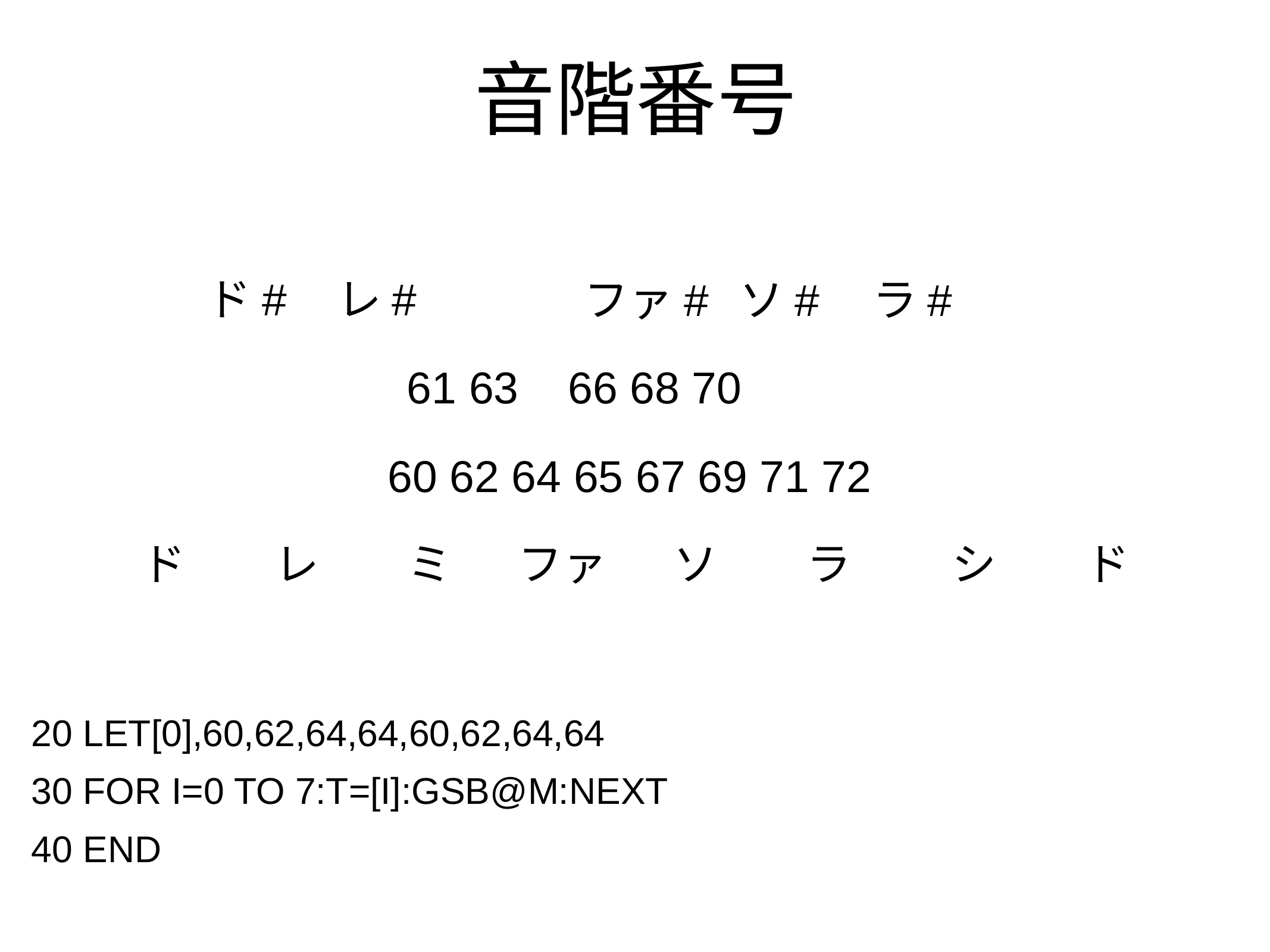

# 音階番号
ド#
レ#
ファ#
ソ#
ラ#
61 63    66 68 70
60 62 64 65 67 69 71 72
ド
レ
ミ
ファ
ソ
ラ
シ
ド
20 LET[0],60,62,64,64,60,62,64,64
30 FOR I=0 TO 7:T=[I]:GSB@M:NEXT
40 END